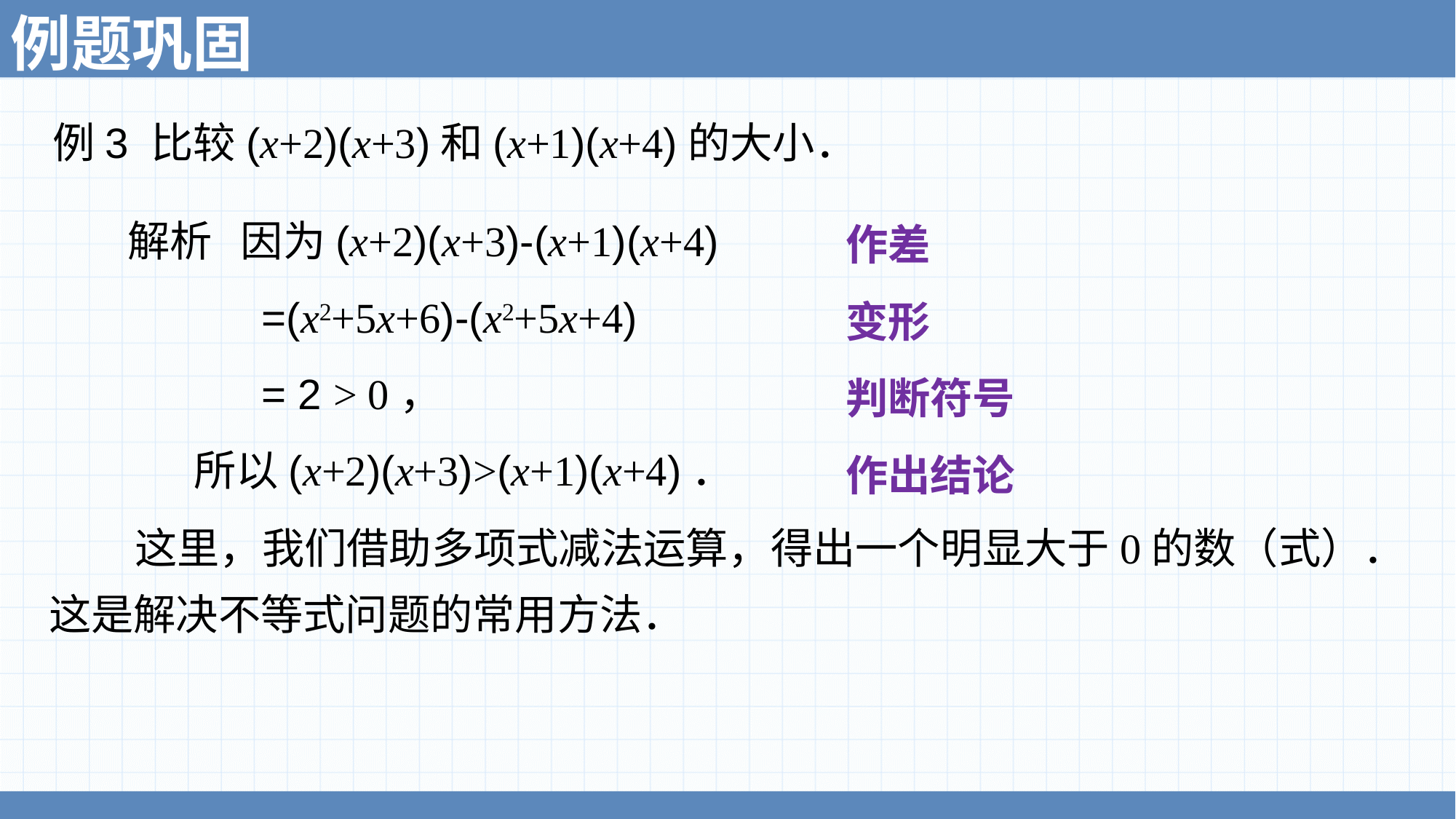

例题巩固
例3 比较(x+2)(x+3)和(x+1)(x+4)的大小．
 解析   因为(x+2)(x+3)-(x+1)(x+4)
             =(x2+5x+6)-(x2+5x+4)
             = 2 > 0，
        所以(x+2)(x+3)>(x+1)(x+4)．
作差
变形
判断符号
作出结论
        这里，我们借助多项式减法运算，得出一个明显大于0的数（式）．
这是解决不等式问题的常用方法．